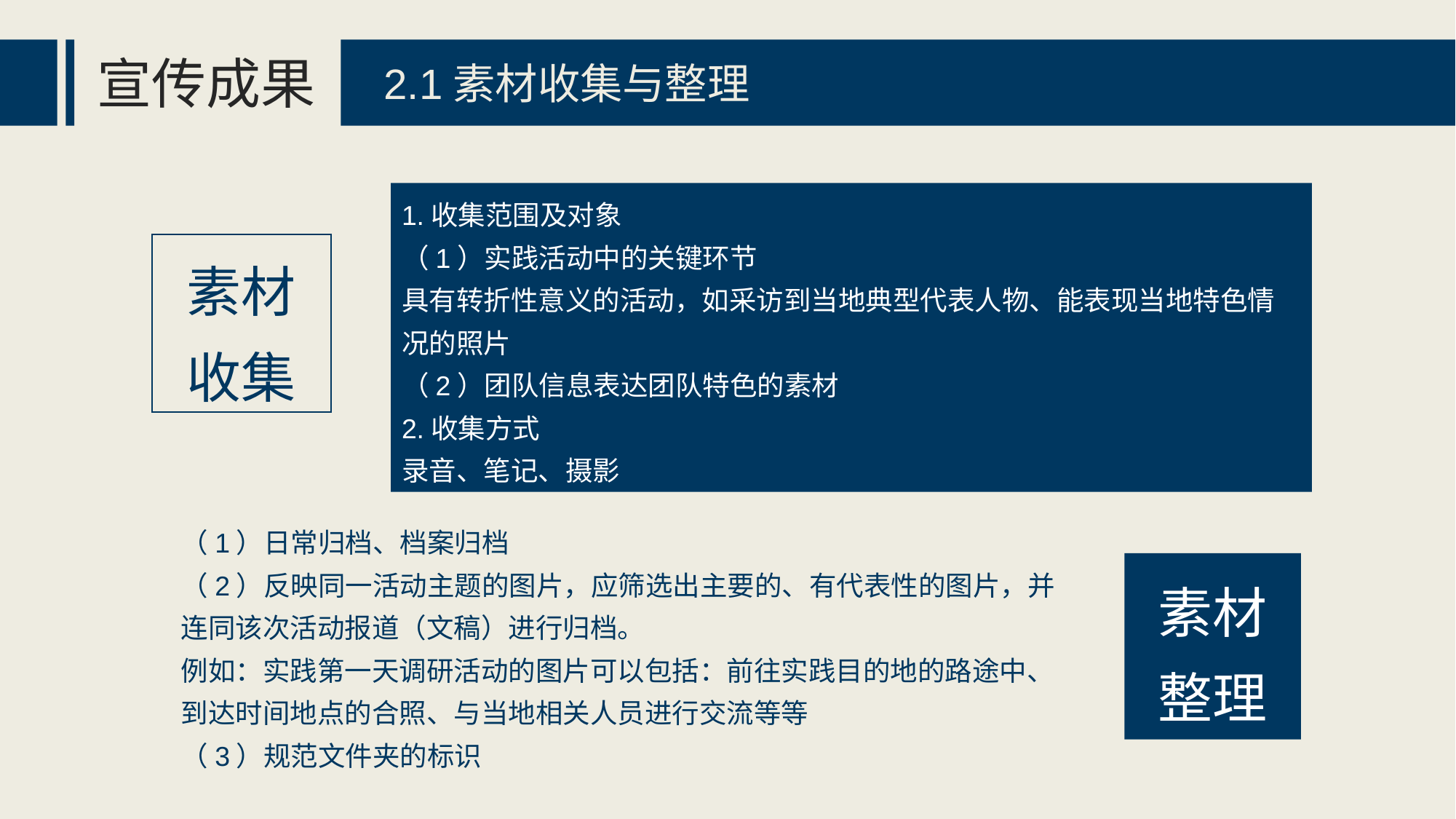

宣传成果
2.1素材收集与整理
1.收集范围及对象
（1）实践活动中的关键环节
具有转折性意义的活动，如采访到当地典型代表人物、能表现当地特色情况的照片
（2）团队信息表达团队特色的素材
2.收集方式
录音、笔记、摄影
素材收集
（1）日常归档、档案归档
（2）反映同一活动主题的图片，应筛选出主要的、有代表性的图片，并连同该次活动报道（文稿）进行归档。
例如：实践第一天调研活动的图片可以包括：前往实践目的地的路途中、到达时间地点的合照、与当地相关人员进行交流等等
（3）规范文件夹的标识

素材
整理
59